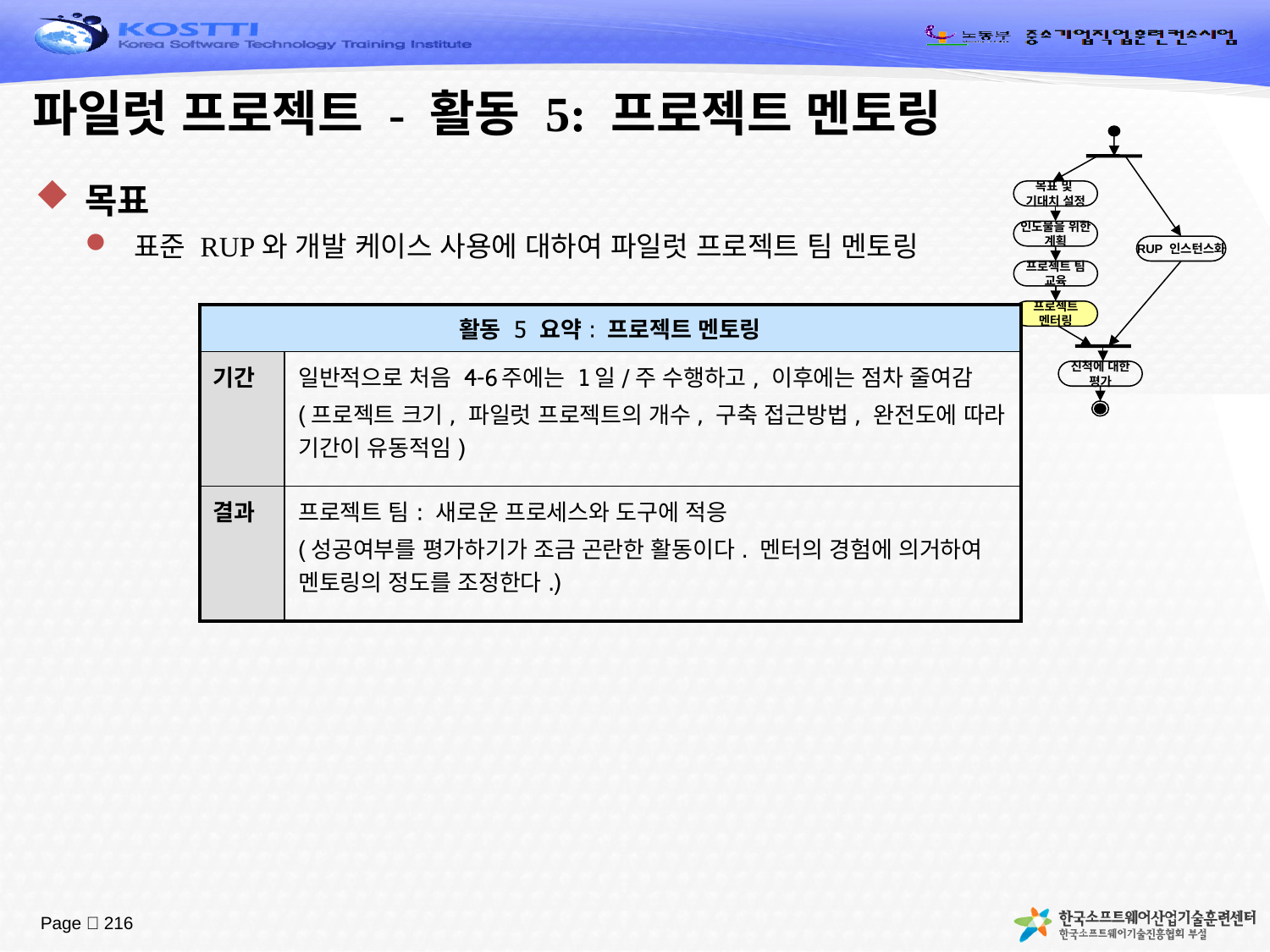

# 파일럿 프로젝트 - 활동 5: 프로젝트 멘토링

목표 및
기대치 설정
인도물을 위한
계획
RUP 인스턴스화
프로젝트 팀
교육

프로젝트
멘터링

진척에 대한
평가

목표
표준 RUP와 개발 케이스 사용에 대하여 파일럿 프로젝트 팀 멘토링
| 활동 5 요약: 프로젝트 멘토링 |  |
| --- | --- |
| 기간 | 일반적으로 처음 4-6주에는 1일/주 수행하고, 이후에는 점차 줄여감 (프로젝트 크기, 파일럿 프로젝트의 개수, 구축 접근방법, 완전도에 따라 기간이 유동적임) |
| 결과 | 프로젝트 팀: 새로운 프로세스와 도구에 적응 (성공여부를 평가하기가 조금 곤란한 활동이다. 멘터의 경험에 의거하여 멘토링의 정도를 조정한다.) |